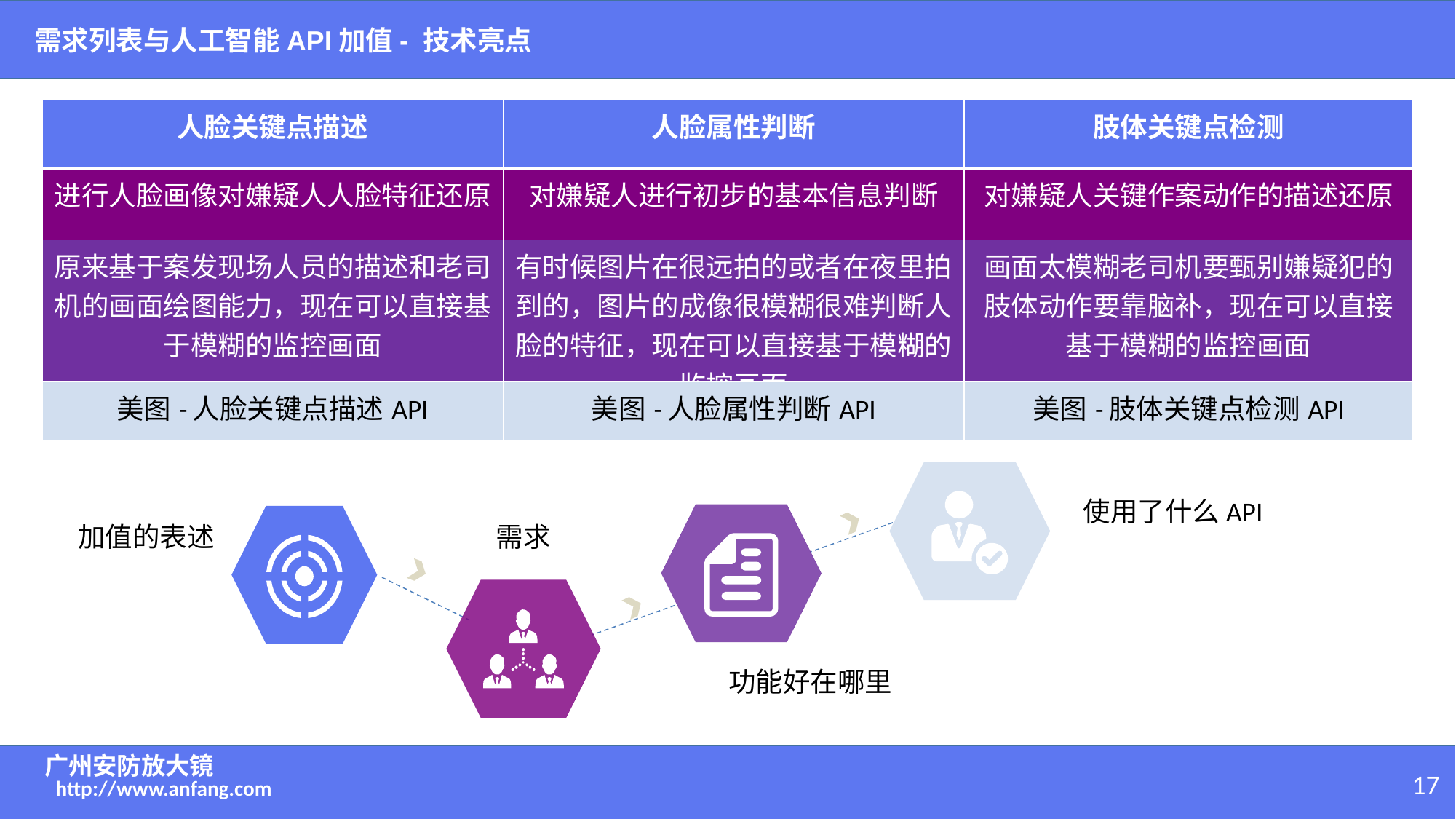

需求列表与人工智能API加值- 技术亮点
| 人脸关键点描述 | 人脸属性判断 | 肢体关键点检测 |
| --- | --- | --- |
| 进行人脸画像对嫌疑人人脸特征还原 | 对嫌疑人进行初步的基本信息判断 | 对嫌疑人关键作案动作的描述还原 |
| 原来基于案发现场人员的描述和老司机的画面绘图能力，现在可以直接基于模糊的监控画面 | 有时候图片在很远拍的或者在夜里拍到的，图片的成像很模糊很难判断人脸的特征，现在可以直接基于模糊的监控画面 | 画面太模糊老司机要甄别嫌疑犯的肢体动作要靠脑补，现在可以直接基于模糊的监控画面 |
| 美图-人脸关键点描述API | 美图-人脸属性判断API | 美图-肢体关键点检测API |

使用了什么API

加值的表述
需求

功能好在哪里

广州安防放大镜
17
http://www.anfang.com